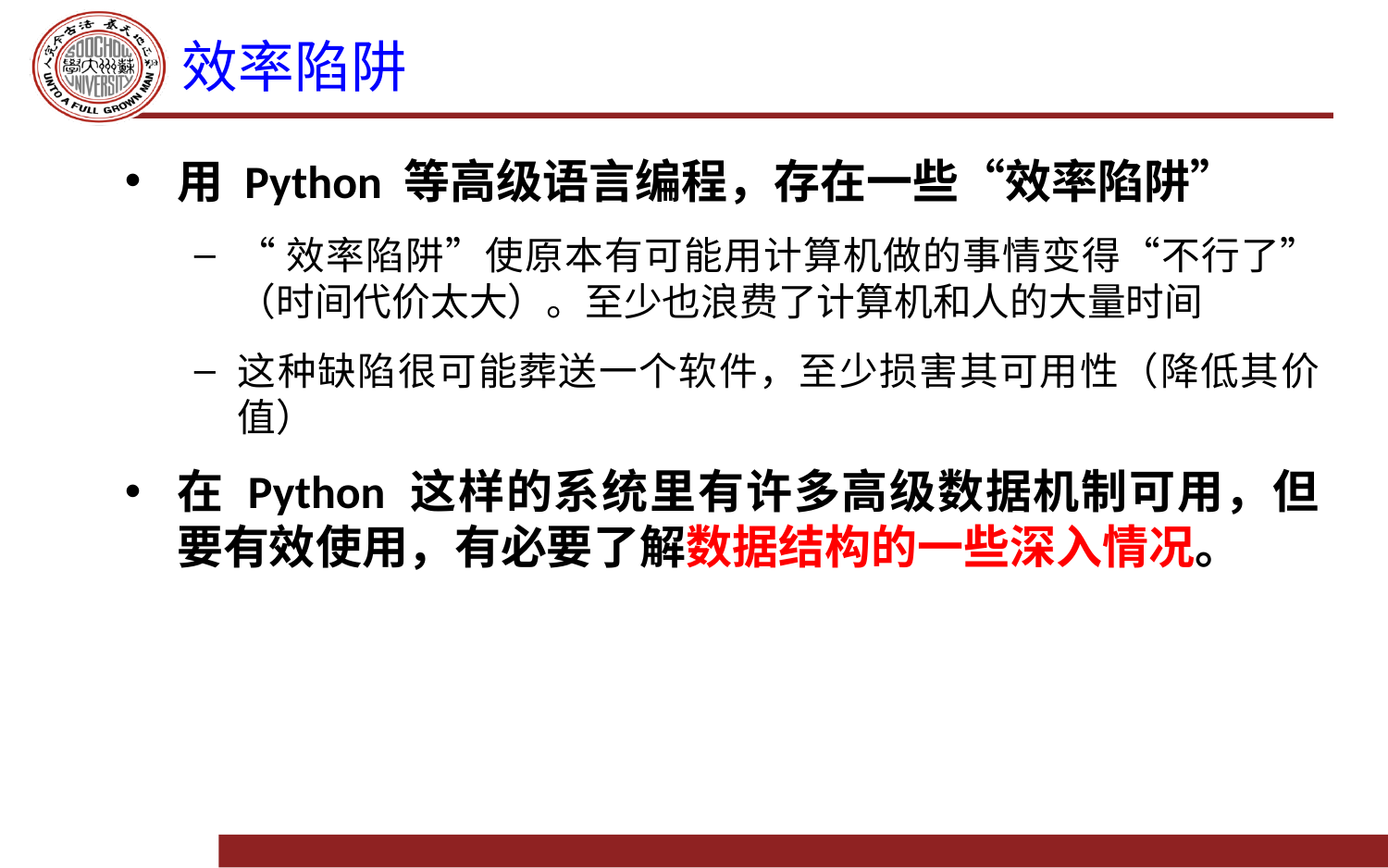

# 效率陷阱
用 Python 等高级语言编程，存在一些“效率陷阱”
“效率陷阱”使原本有可能用计算机做的事情变得“不行了”（时间代价太大）。至少也浪费了计算机和人的大量时间
这种缺陷很可能葬送一个软件，至少损害其可用性（降低其价值）
在 Python 这样的系统里有许多高级数据机制可用，但要有效使用，有必要了解数据结构的一些深入情况。